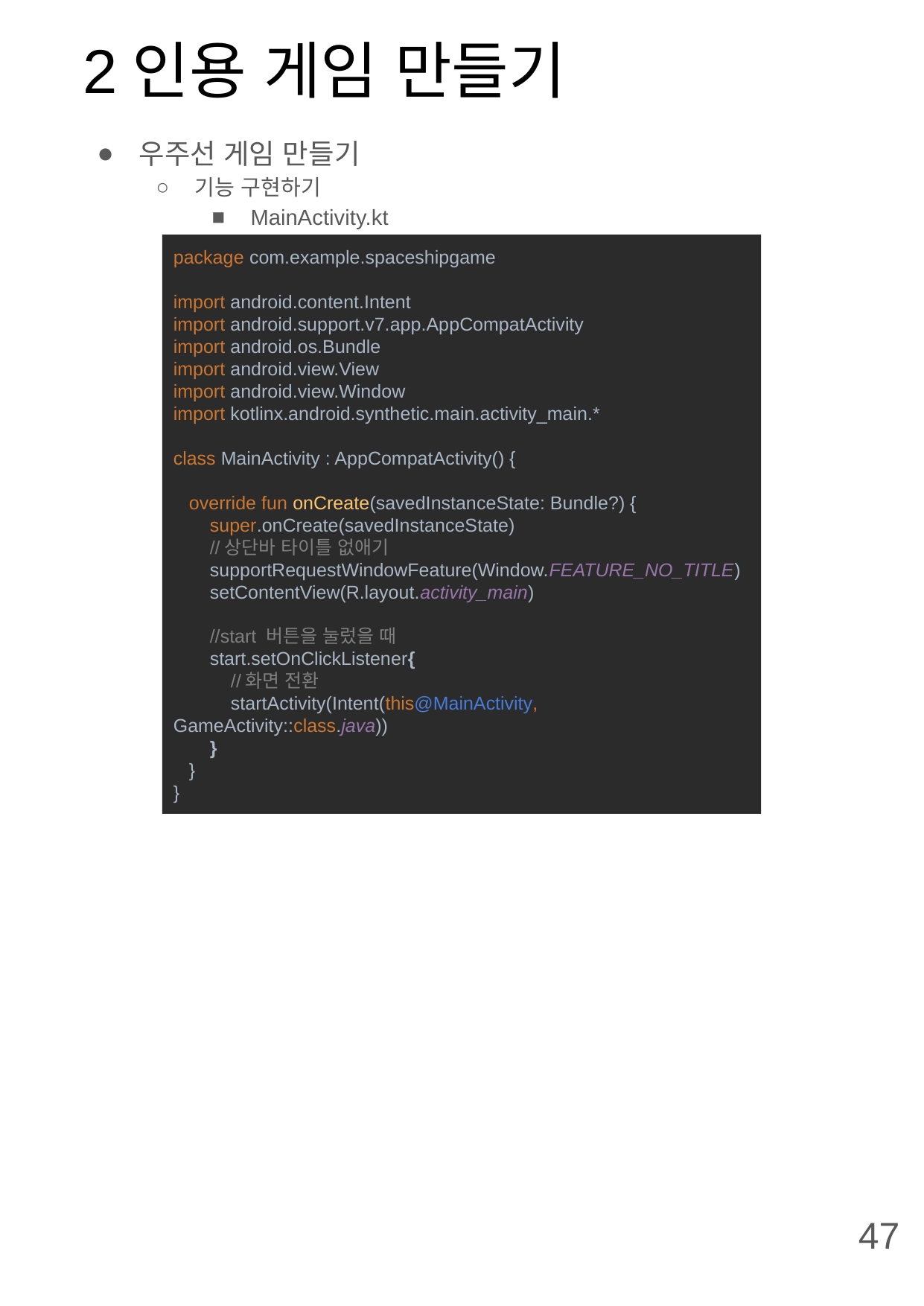

# 2인용 게임 만들기
우주선 게임 만들기
기능 구현하기
MainActivity.kt

package com.example.spaceshipgame

import android.content.Intent
import android.support.v7.app.AppCompatActivity
import android.os.Bundle
import android.view.View
import android.view.Window
import kotlinx.android.synthetic.main.activity_main.*

class MainActivity : AppCompatActivity() {

   override fun onCreate(savedInstanceState: Bundle?) {
       super.onCreate(savedInstanceState)
       //상단바 타이틀 없애기
       supportRequestWindowFeature(Window.FEATURE_NO_TITLE)
       setContentView(R.layout.activity_main)

       //start 버튼을 눌렀을 때
       start.setOnClickListener{
           //화면 전환
           startActivity(Intent(this@MainActivity, GameActivity::class.java))
       }
   }
}
47